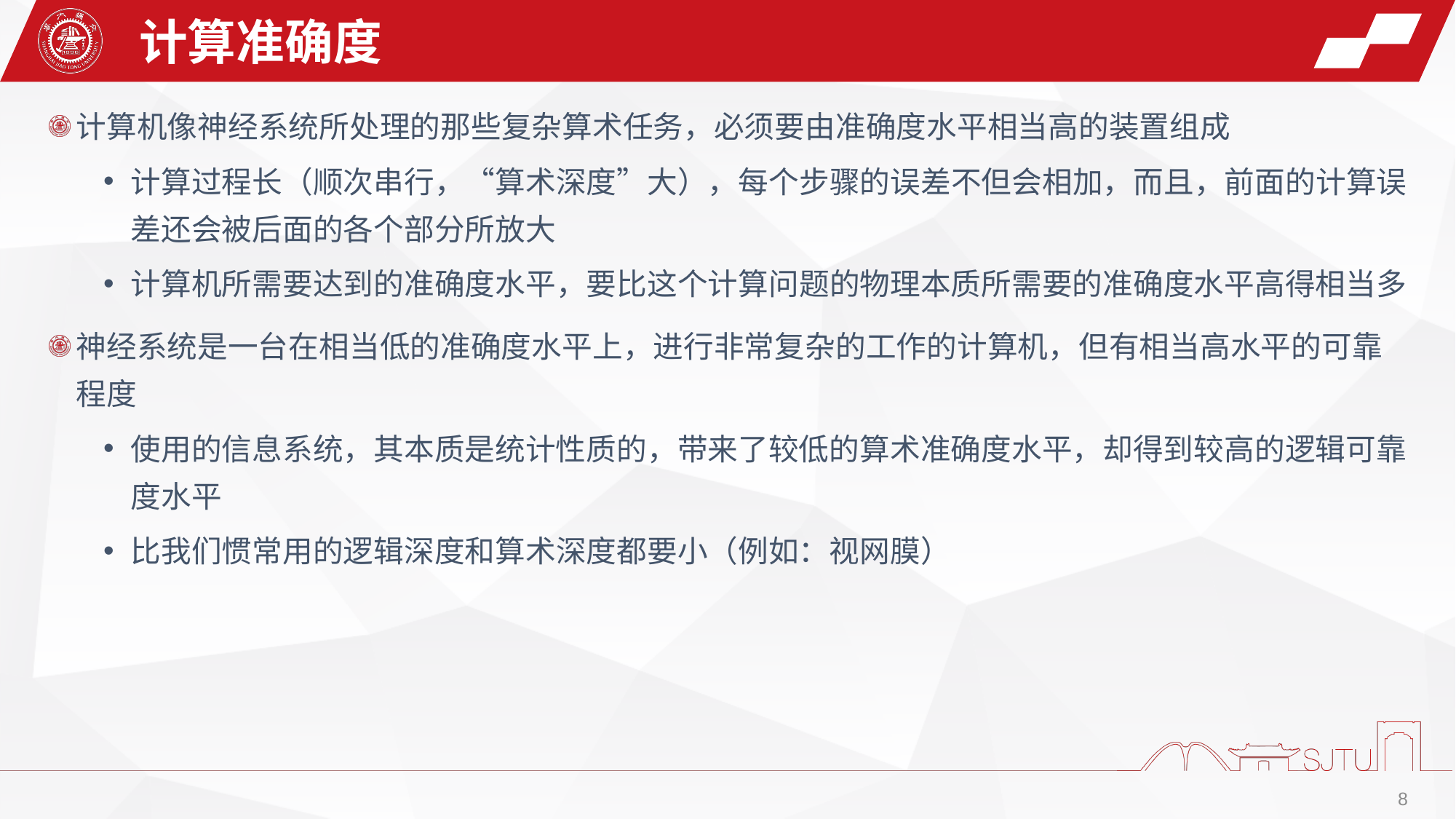

计算准确度
计算机像神经系统所处理的那些复杂算术任务，必须要由准确度水平相当高的装置组成
计算过程长（顺次串行，“算术深度”大），每个步骤的误差不但会相加，而且，前面的计算误差还会被后面的各个部分所放大
计算机所需要达到的准确度水平，要比这个计算问题的物理本质所需要的准确度水平高得相当多
神经系统是一台在相当低的准确度水平上，进行非常复杂的工作的计算机，但有相当高水平的可靠程度
使用的信息系统，其本质是统计性质的，带来了较低的算术准确度水平，却得到较高的逻辑可靠度水平
比我们惯常用的逻辑深度和算术深度都要小（例如：视网膜）

8